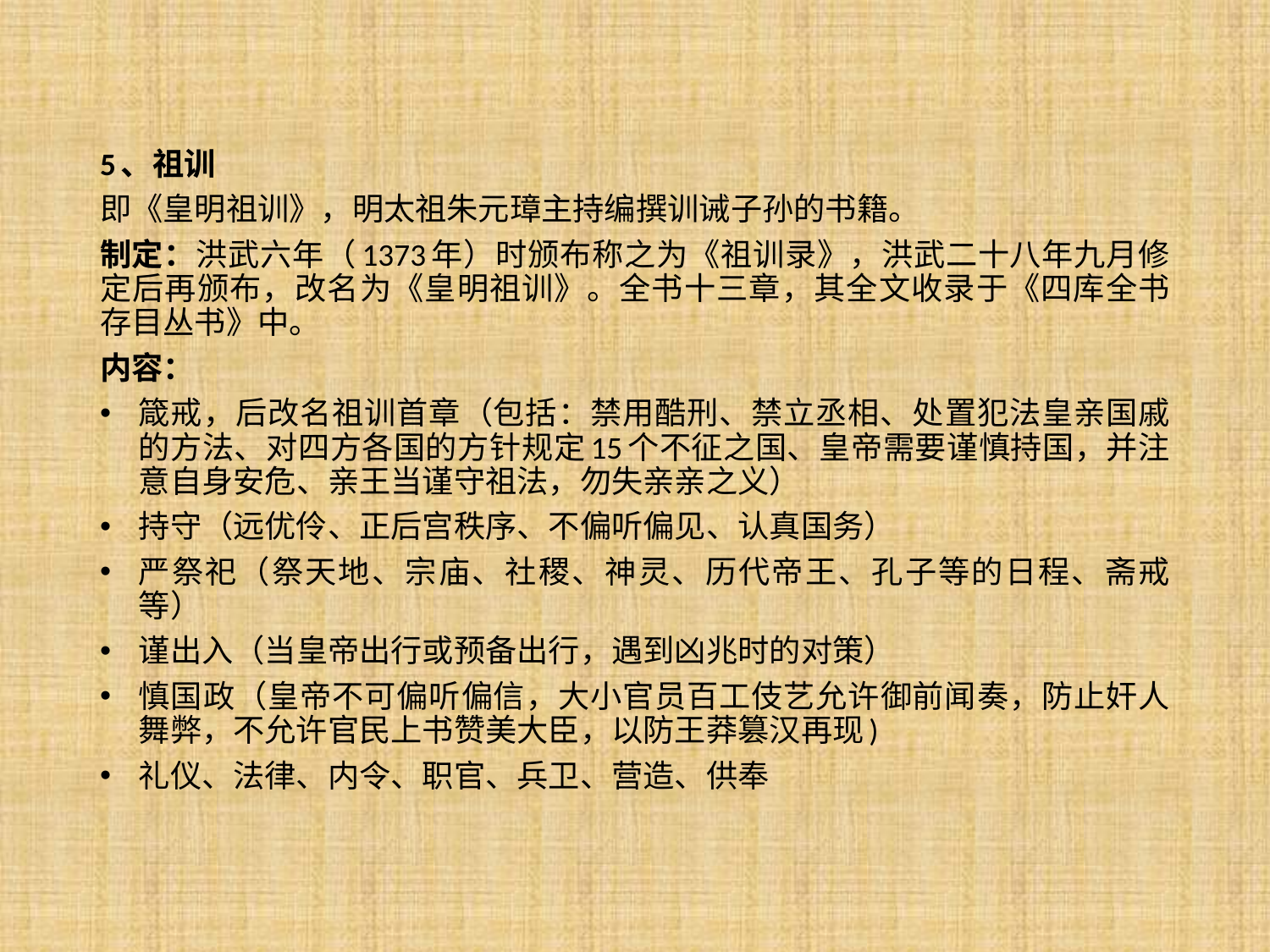

5、祖训
即《皇明祖训》，明太祖朱元璋主持编撰训诫子孙的书籍。
制定：洪武六年（1373年）时颁布称之为《祖训录》，洪武二十八年九月修定后再颁布，改名为《皇明祖训》。全书十三章，其全文收录于《四库全书存目丛书》中。
内容：
箴戒，后改名祖训首章（包括：禁用酷刑、禁立丞相、处置犯法皇亲国戚的方法、对四方各国的方针规定15个不征之国、皇帝需要谨慎持国，并注意自身安危、亲王当谨守祖法，勿失亲亲之义）
持守（远优伶、正后宫秩序、不偏听偏见、认真国务）
严祭祀（祭天地、宗庙、社稷、神灵、历代帝王、孔子等的日程、斋戒等）
谨出入（当皇帝出行或预备出行，遇到凶兆时的对策）
慎国政（皇帝不可偏听偏信，大小官员百工伎艺允许御前闻奏，防止奸人舞弊，不允许官民上书赞美大臣，以防王莽篡汉再现)
礼仪、法律、内令、职官、兵卫、营造、供奉